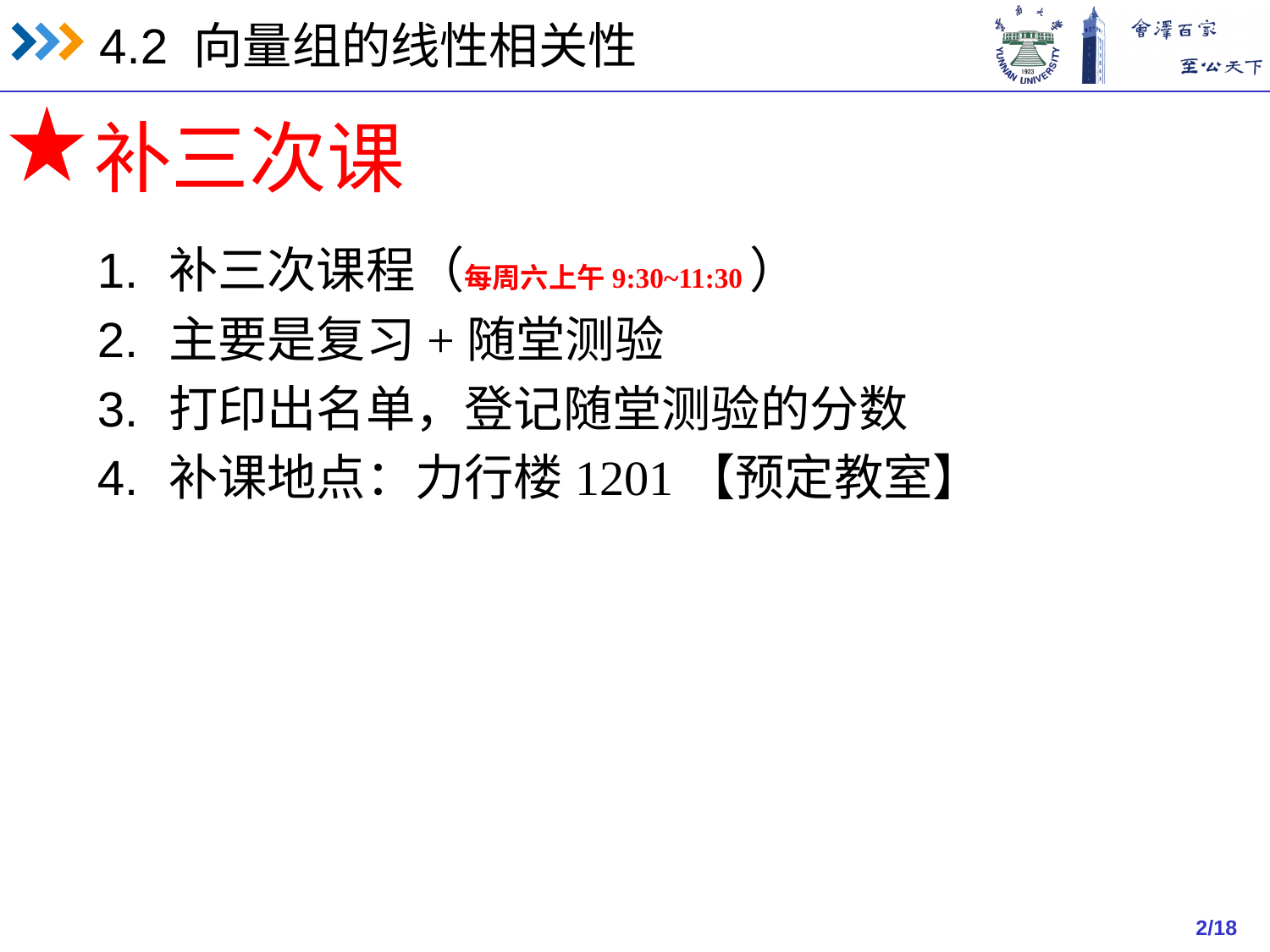

# 补三次课

补三次课程（每周六上午9:30~11:30）
主要是复习+随堂测验
打印出名单，登记随堂测验的分数
补课地点：力行楼1201【预定教室】